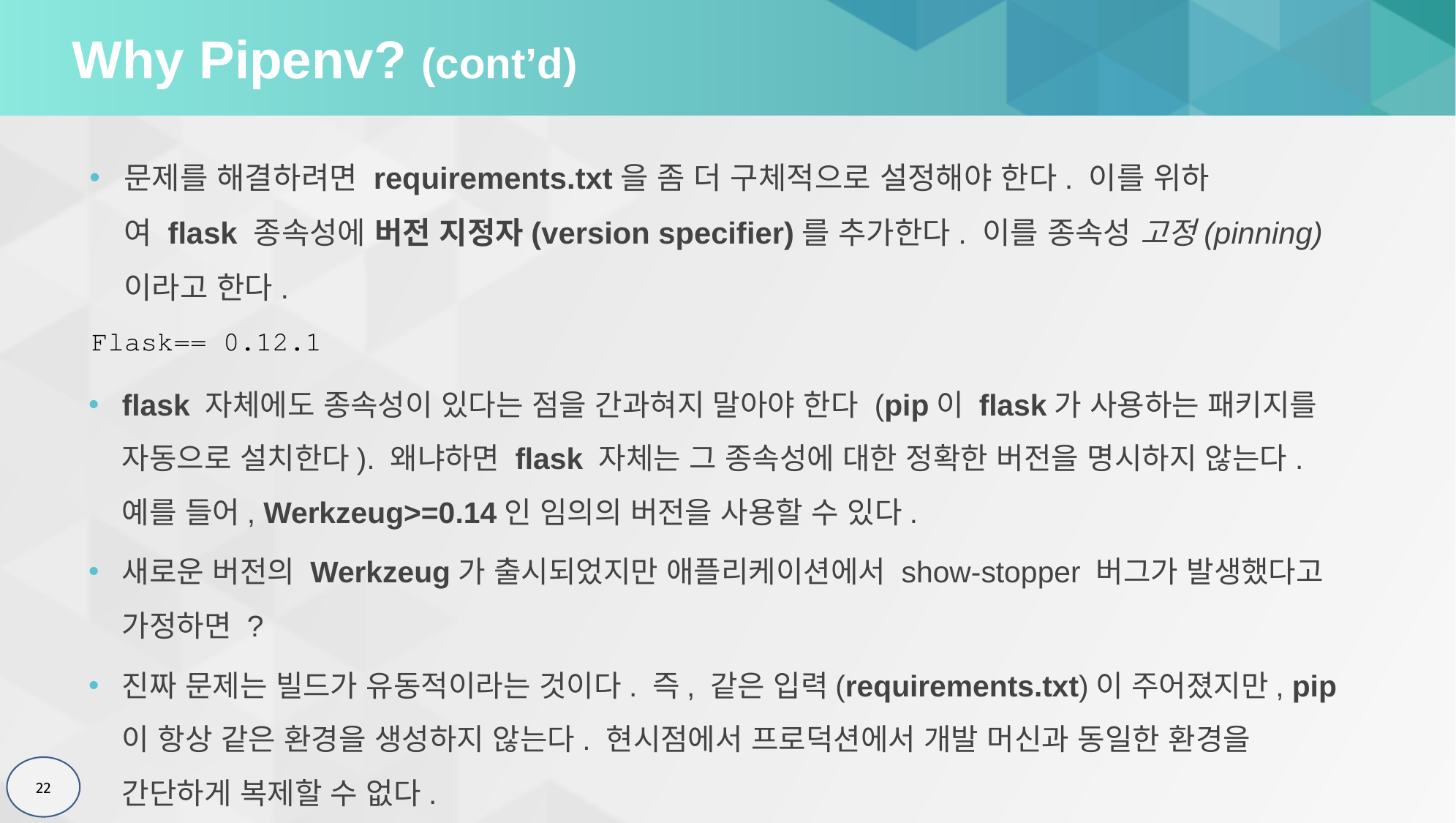

# Why Pipenv? (cont’d)
문제를 해결하려면 requirements.txt을 좀 더 구체적으로 설정해야 한다. 이를 위하여 flask 종속성에 버전 지정자(version specifier)를 추가한다. 이를 종속성 고정(pinning)이라고 한다.
Flask== 0.12.1
flask 자체에도 종속성이 있다는 점을 간과혀지 말아야 한다 (pip이 flask가 사용하는 패키지를 자동으로 설치한다). 왜냐하면 flask 자체는 그 종속성에 대한 정확한 버전을 명시하지 않는다. 예를 들어, Werkzeug>=0.14인 임의의 버전을 사용할 수 있다.
새로운 버전의 Werkzeug가 출시되었지만 애플리케이션에서 show-stopper 버그가 발생했다고 가정하면 ?
진짜 문제는 빌드가 유동적이라는 것이다. 즉, 같은 입력(requirements.txt)이 주어졌지만, pip이 항상 같은 환경을 생성하지 않는다. 현시점에서 프로덕션에서 개발 머신과 동일한 환경을 간단하게 복제할 수 없다.